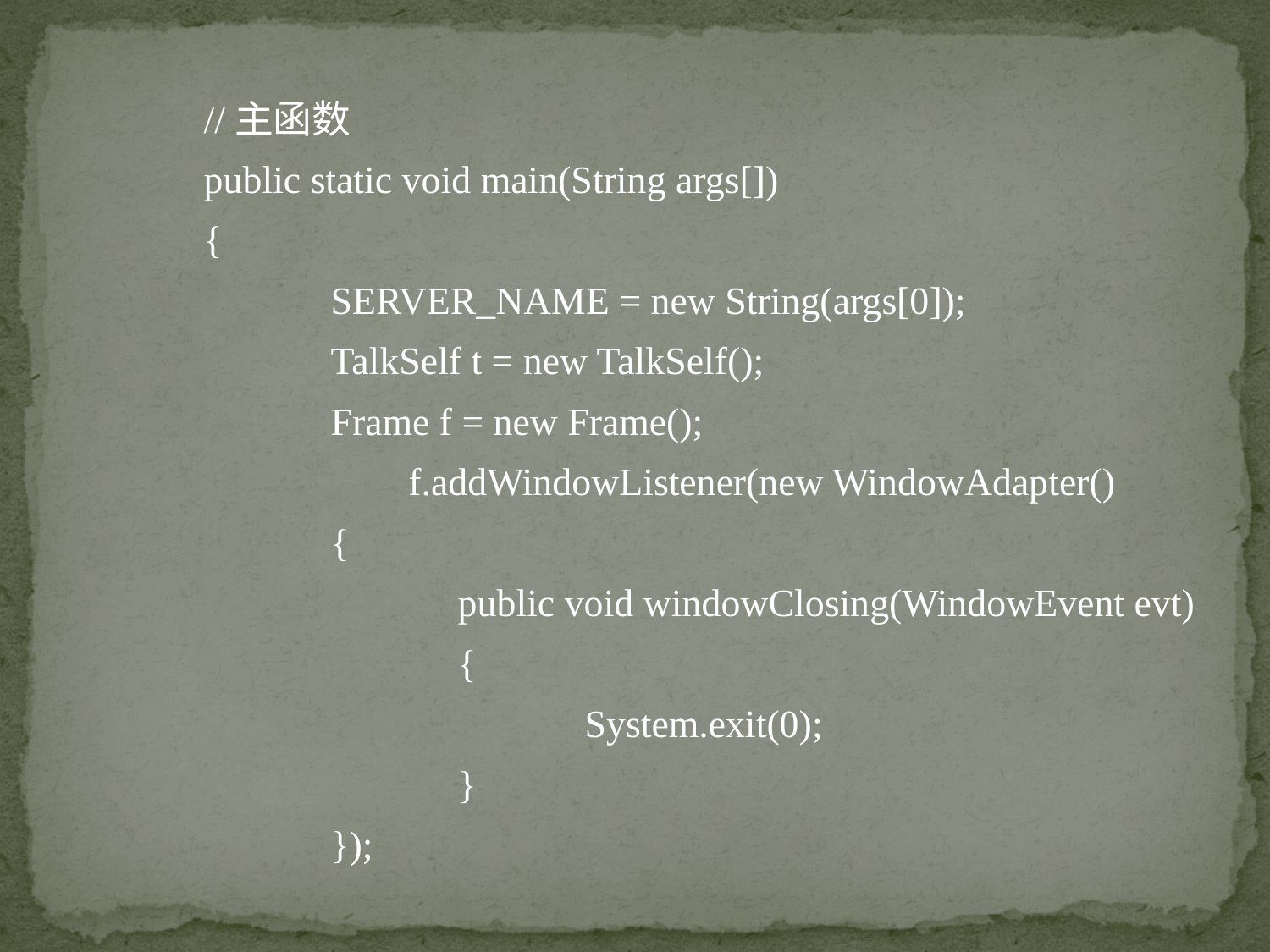

//主函数
	public static void main(String args[])
	{
		SERVER_NAME = new String(args[0]);
		TalkSelf t = new TalkSelf();
		Frame f = new Frame();
	       	        f.addWindowListener(new WindowAdapter()
		{
			public void windowClosing(WindowEvent evt)
			{
				System.exit(0);
			}
		});